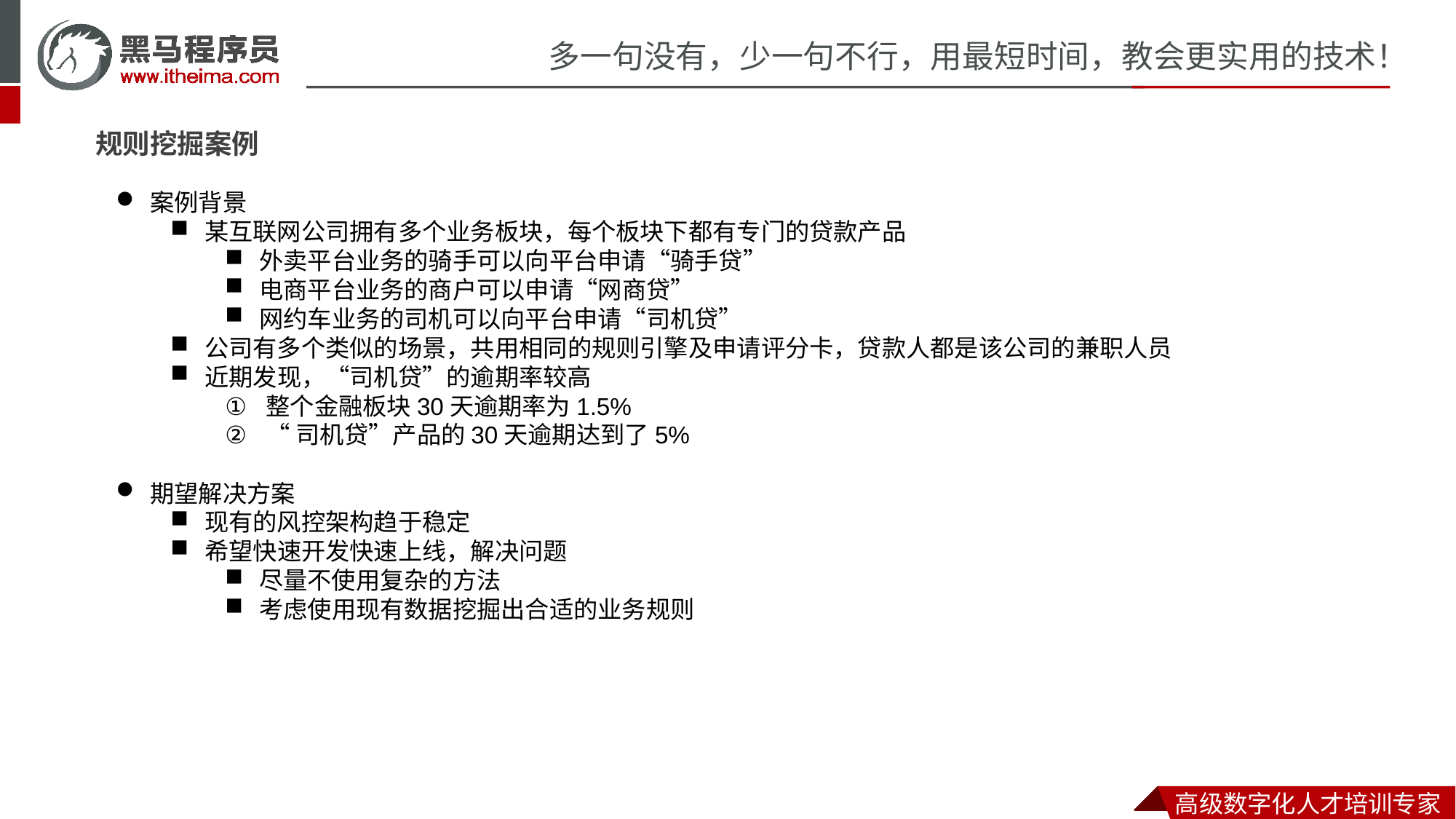

规则挖掘案例
案例背景
某互联网公司拥有多个业务板块，每个板块下都有专门的贷款产品
外卖平台业务的骑手可以向平台申请“骑手贷”
电商平台业务的商户可以申请“网商贷”
网约车业务的司机可以向平台申请“司机贷”
公司有多个类似的场景，共用相同的规则引擎及申请评分卡，贷款人都是该公司的兼职人员
近期发现，“司机贷”的逾期率较高
整个金融板块30天逾期率为1.5%
“司机贷”产品的30天逾期达到了5%

期望解决方案
现有的风控架构趋于稳定
希望快速开发快速上线，解决问题
尽量不使用复杂的方法
考虑使用现有数据挖掘出合适的业务规则